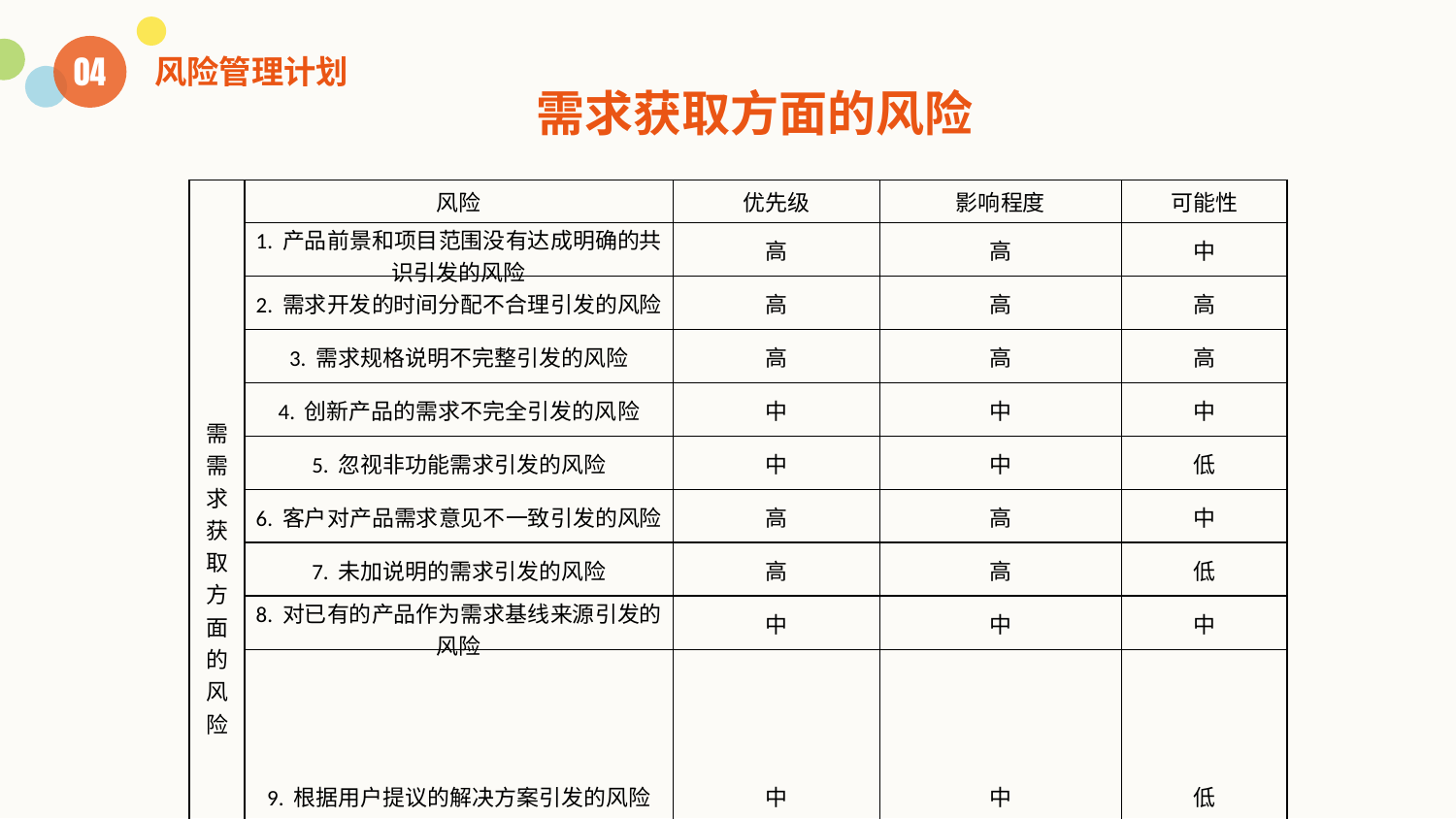

风险管理计划
04

需求获取方面的风险
| 需需求获取方面的风险 | 风险 | 优先级 | 影响程度 | 可能性 |
| --- | --- | --- | --- | --- |
|  | 1. 产品前景和项目范围没有达成明确的共识引发的风险 | 高 | 高 | 中 |
|  | 2. 需求开发的时间分配不合理引发的风险 | 高 | 高 | 高 |
|  | 3. 需求规格说明不完整引发的风险 | 高 | 高 | 高 |
|  | 4. 创新产品的需求不完全引发的风险 | 中 | 中 | 中 |
|  | 5. 忽视非功能需求引发的风险 | 中 | 中 | 低 |
|  | 6. 客户对产品需求意见不一致引发的风险 | 高 | 高 | 中 |
|  | 7. 未加说明的需求引发的风险 | 高 | 高 | 低 |
|  | 8. 对已有的产品作为需求基线来源引发的风险 | 中 | 中 | 中 |
|  | 9. 根据用户提议的解决方案引发的风险 | 中 | 中 | 低 |